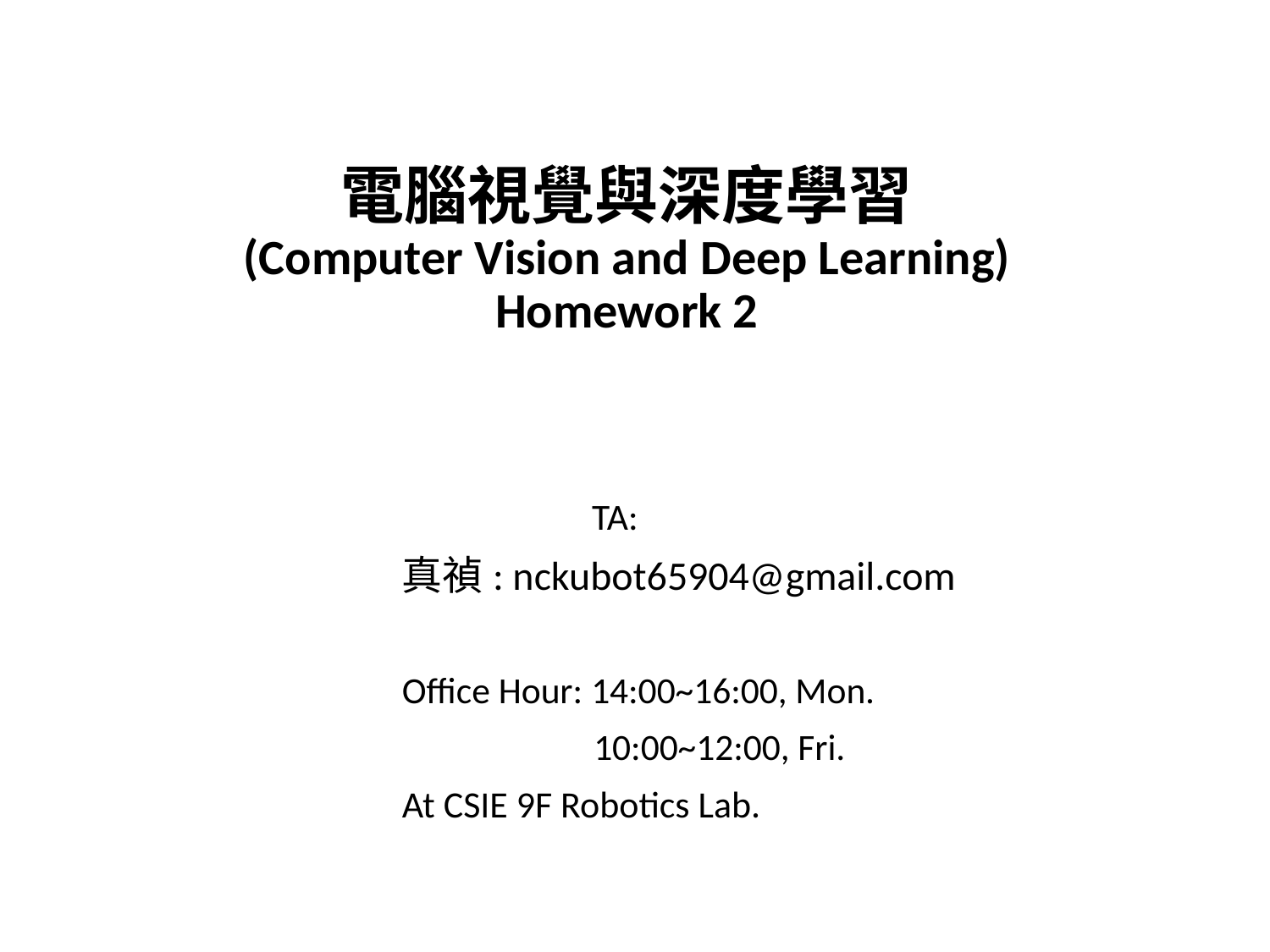

# 電腦視覺與深度學習 (Computer Vision and Deep Learning) Homework 2
                       TA:
真禎: nckubot65904@gmail.com

Office Hour: 14:00~16:00, Mon.
	                       10:00~12:00, Fri.
At CSIE 9F Robotics Lab.